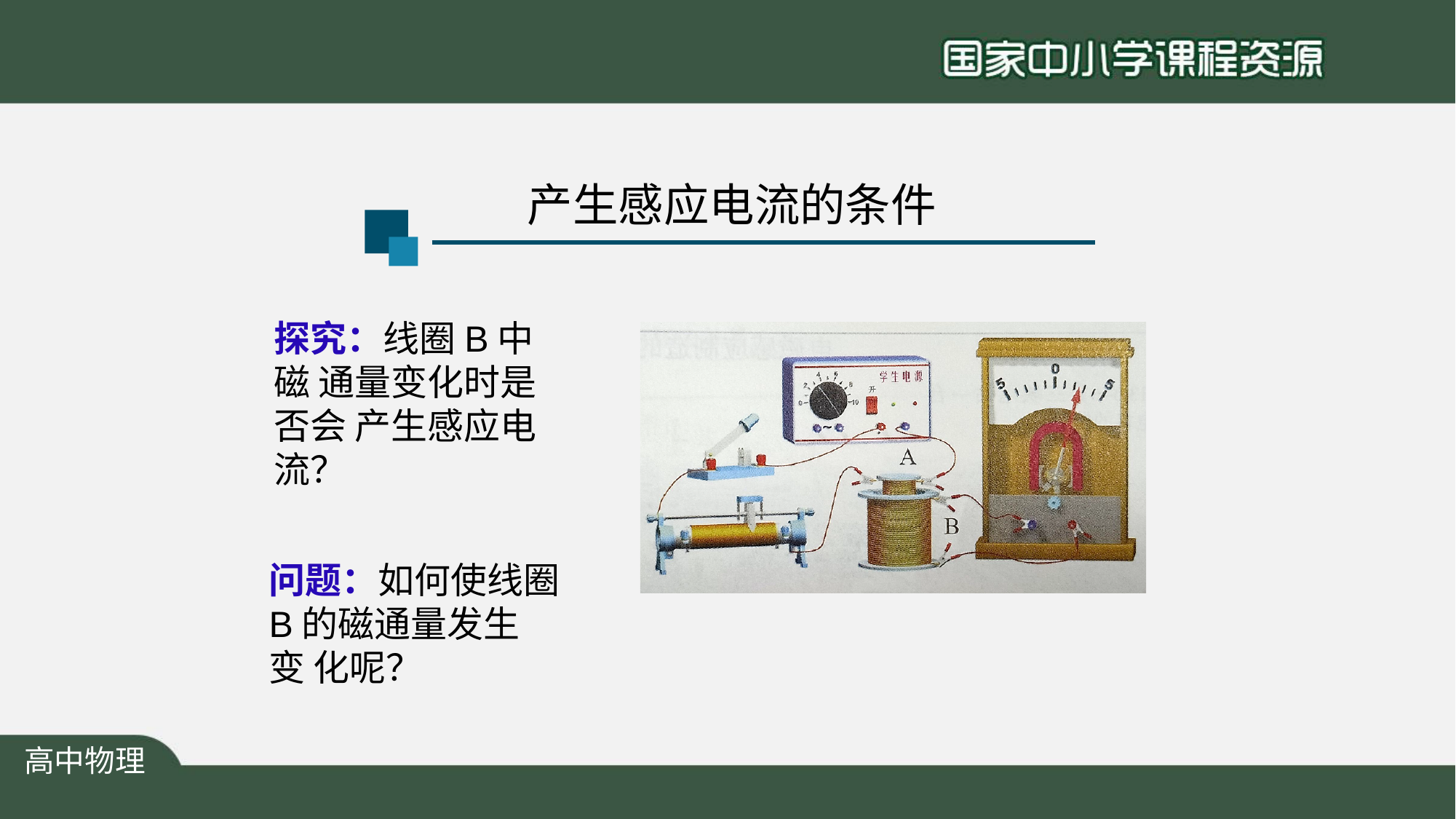

# 产生感应电流的条件

探究：线圈B中磁 通量变化时是否会 产生感应电流？

问题：如何使线圈
B的磁通量发生变 化呢？

高中物理